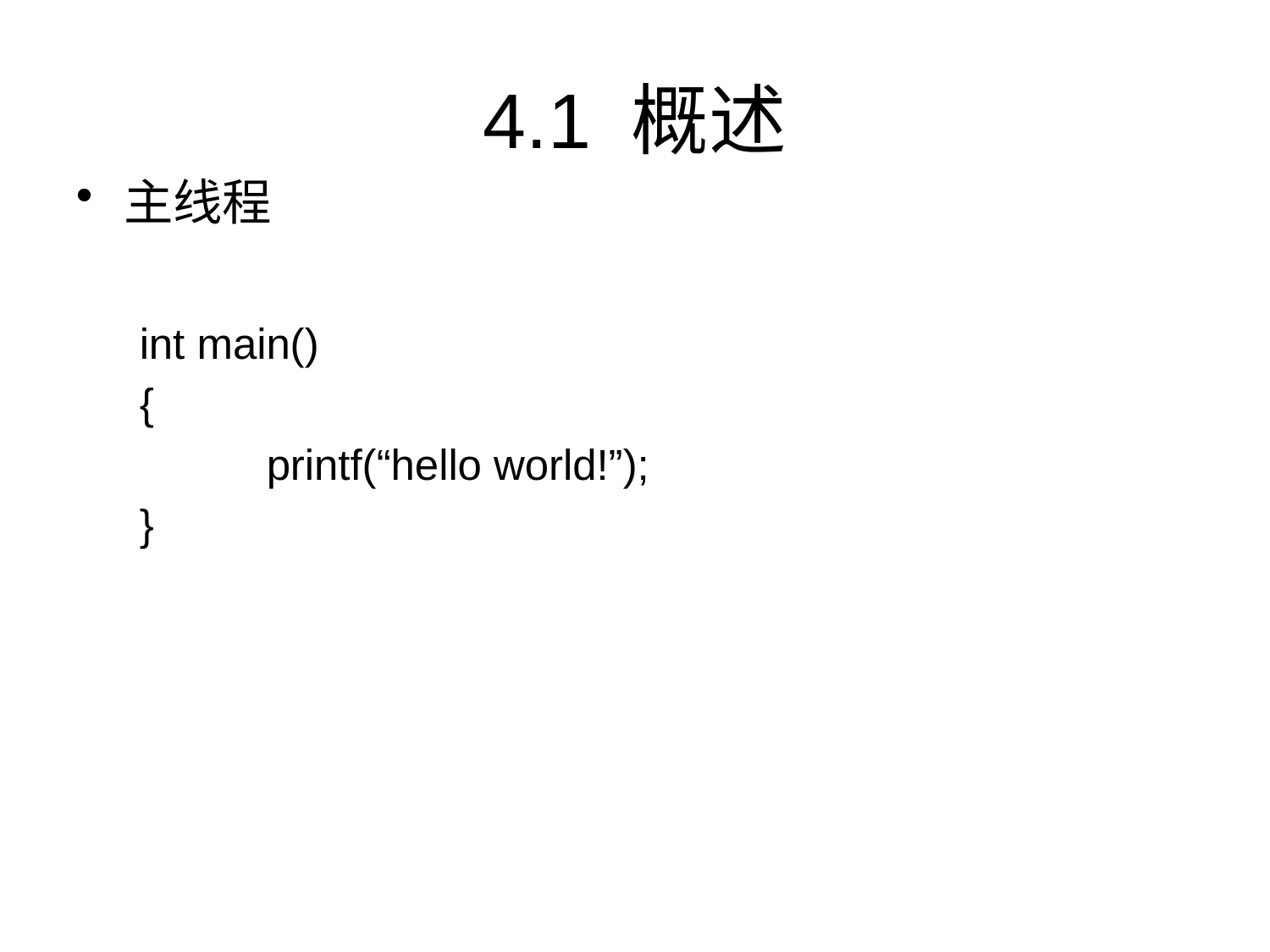

# 4.1 概述
主线程

int main()
{
	printf(“hello world!”);
}